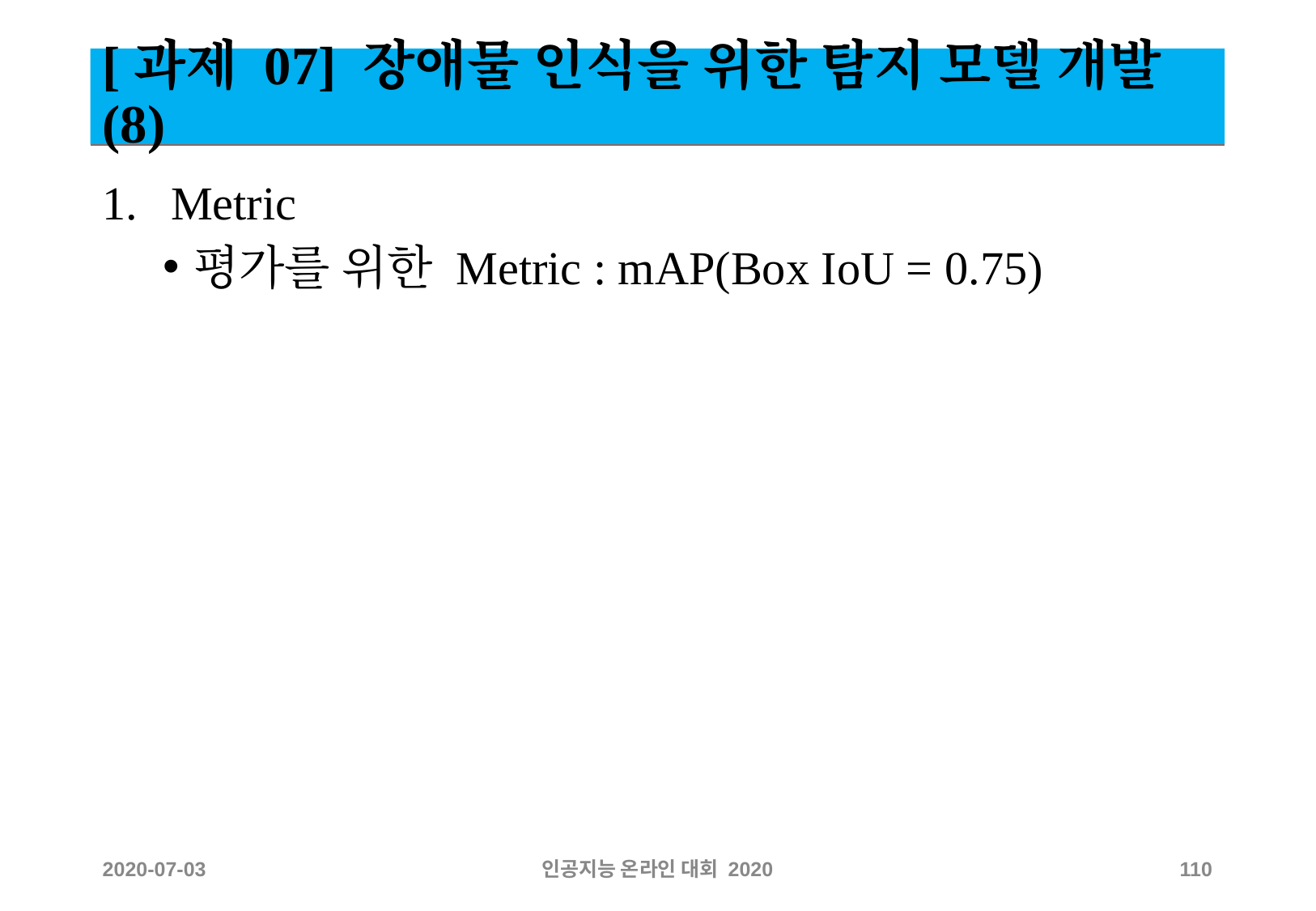

# [과제 07] 장애물 인식을 위한 탐지 모델 개발 (8)
Metric
평가를 위한 Metric : mAP(Box IoU = 0.75)
2020-07-03
인공지능 온라인 대회 2020
110